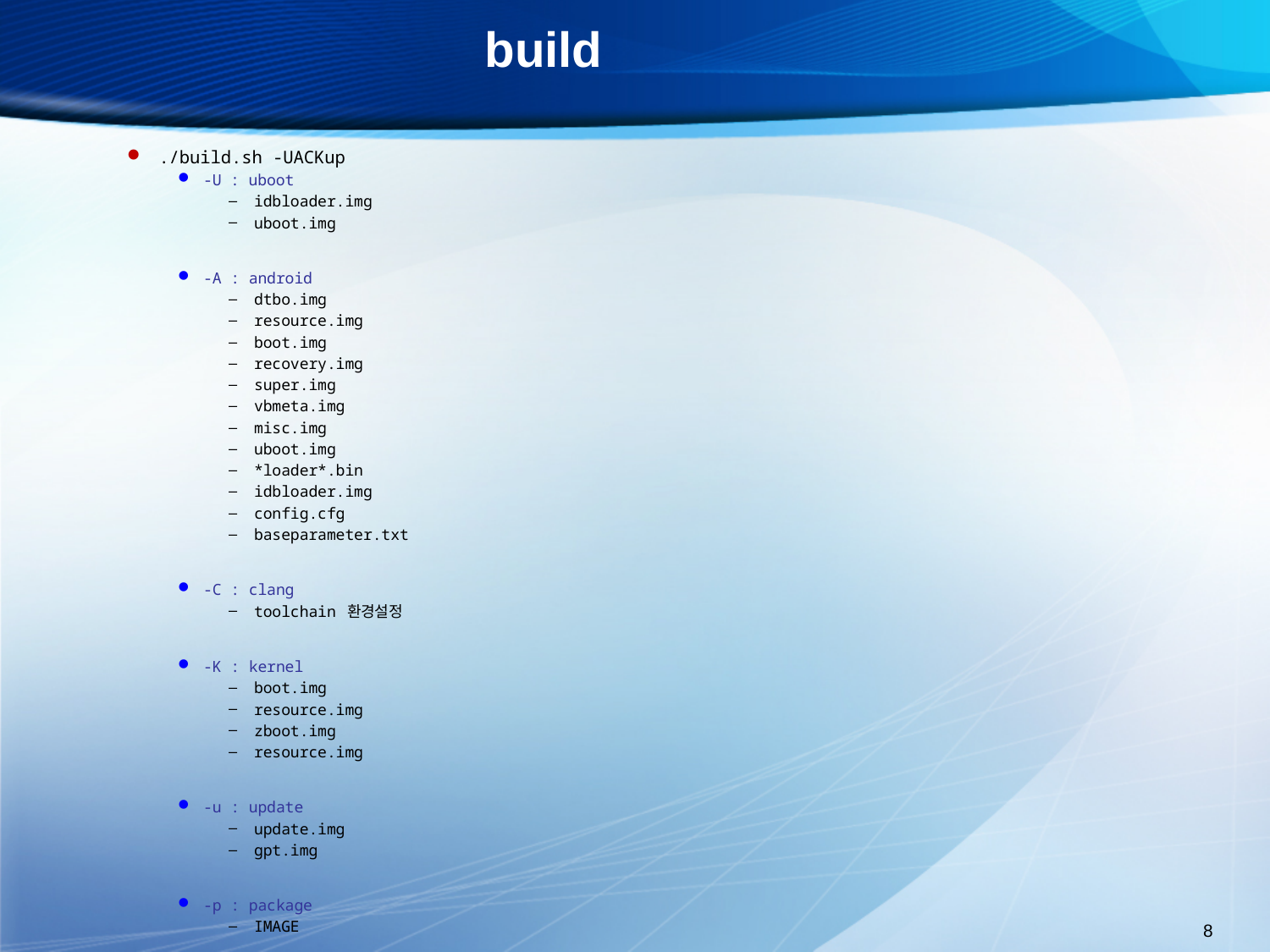

# build
./build.sh -UACKup
-U : uboot
idbloader.img
uboot.img

-A : android
dtbo.img
resource.img
boot.img
recovery.img
super.img
vbmeta.img
misc.img
uboot.img
*loader*.bin
idbloader.img
config.cfg
baseparameter.txt

-C : clang
toolchain 환경설정

-K : kernel
boot.img
resource.img
zboot.img
resource.img

-u : update
update.img
gpt.img

-p : package
IMAGE